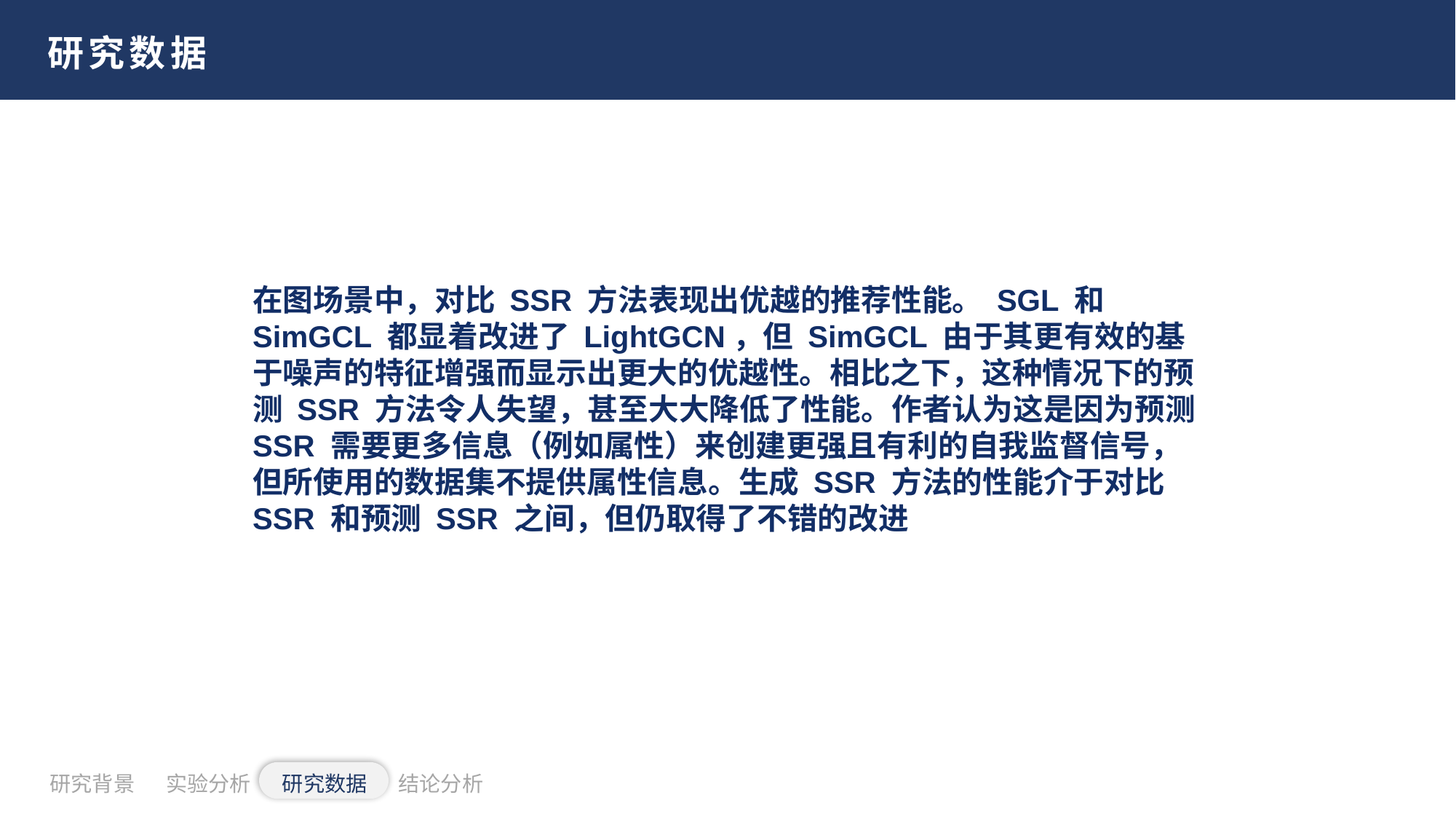

研究数据
在图场景中，对比 SSR 方法表现出优越的推荐性能。 SGL 和 SimGCL 都显着改进了 LightGCN，但 SimGCL 由于其更有效的基于噪声的特征增强而显示出更大的优越性。相比之下，这种情况下的预测 SSR 方法令人失望，甚至大大降低了性能。作者认为这是因为预测 SSR 需要更多信息（例如属性）来创建更强且有利的自我监督信号，但所使用的数据集不提供属性信息。生成 SSR 方法的性能介于对比 SSR 和预测 SSR 之间，但仍取得了不错的改进
研究背景
实验分析
研究数据
结论分析